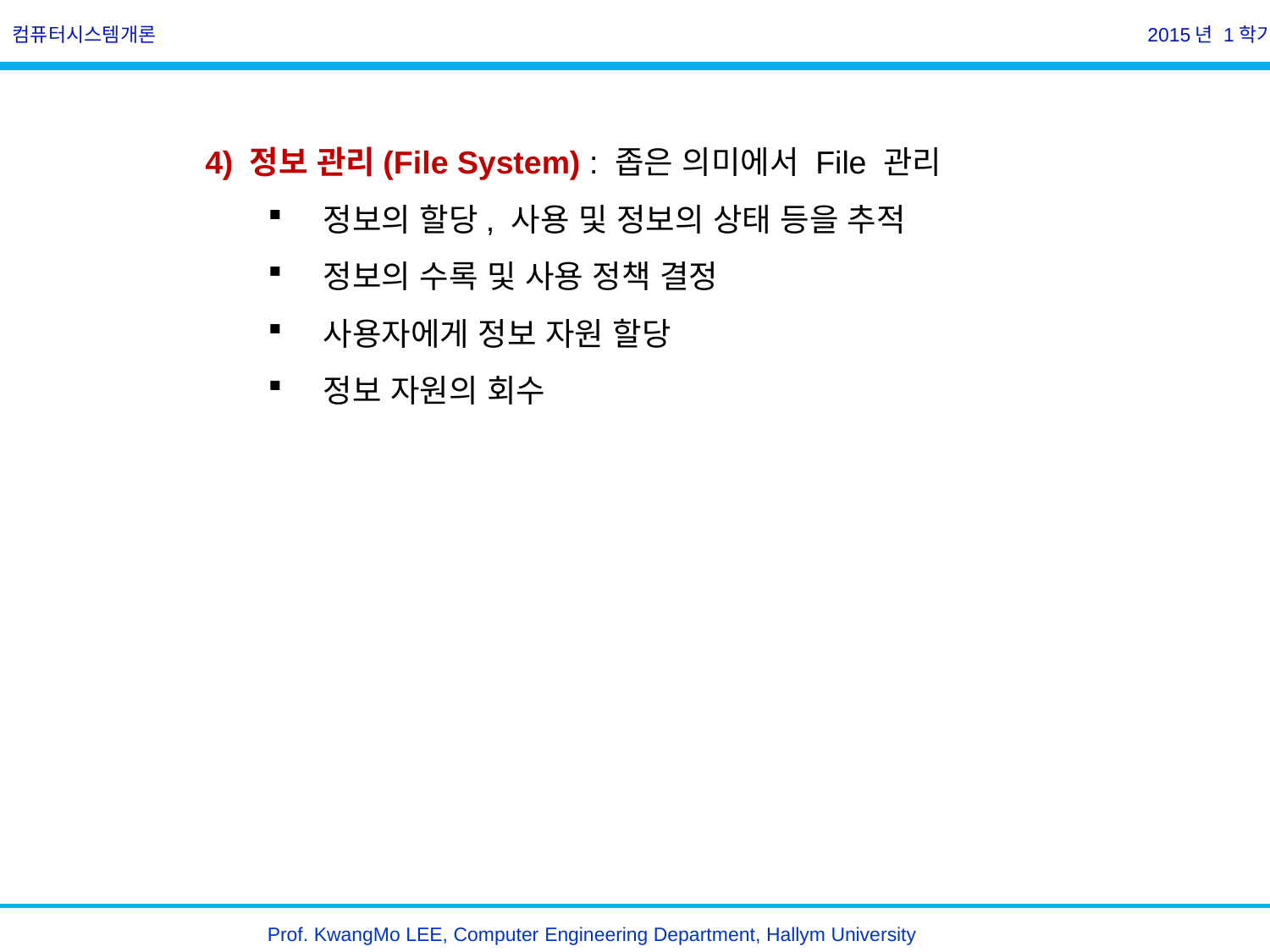

컴퓨터시스템개론
2015년 1학기
           4) 정보 관리(File System) : 좁은 의미에서 File 관리
  정보의 할당, 사용 및 정보의 상태 등을 추적
  정보의 수록 및 사용 정책 결정
  사용자에게 정보 자원 할당
  정보 자원의 회수
Prof. KwangMo LEE, Computer Engineering Department, Hallym University